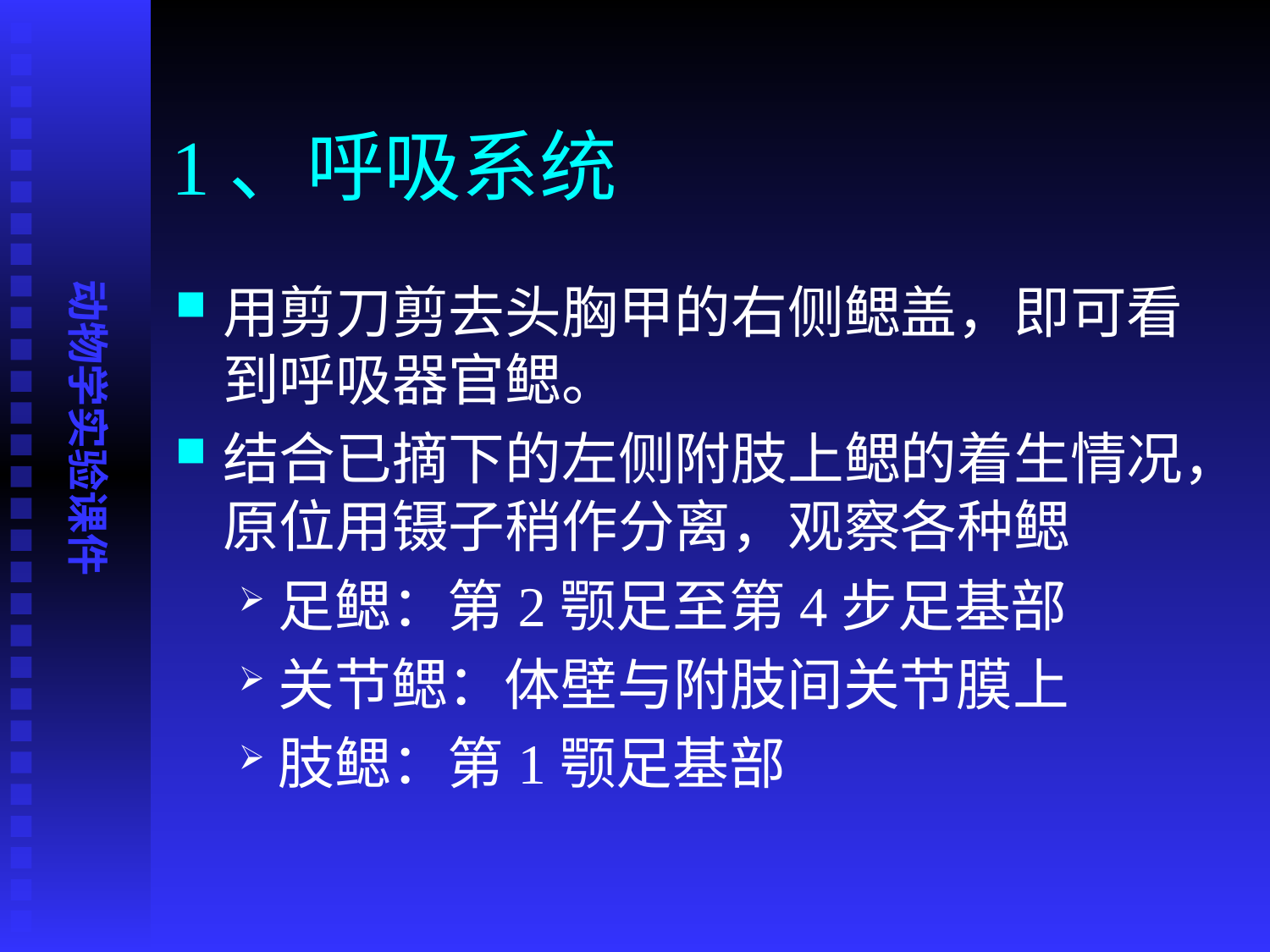

# 1、呼吸系统
用剪刀剪去头胸甲的右侧鳃盖，即可看到呼吸器官鳃。
结合已摘下的左侧附肢上鳃的着生情况，原位用镊子稍作分离，观察各种鳃
足鳃：第2颚足至第4步足基部
关节鳃：体壁与附肢间关节膜上
肢鳃：第1颚足基部